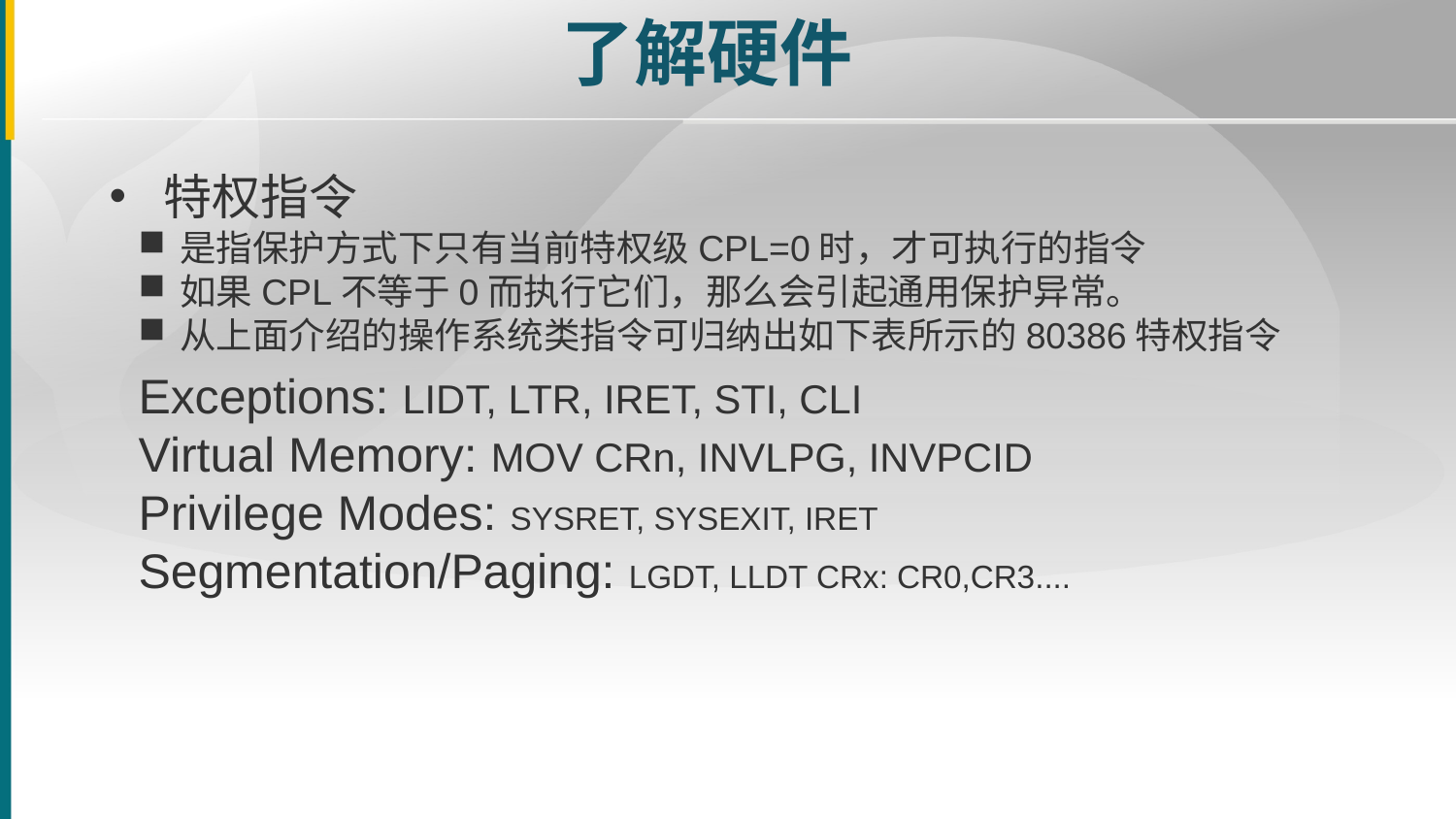

# 了解硬件
特权指令
是指保护方式下只有当前特权级CPL=0时，才可执行的指令
如果CPL不等于0而执行它们，那么会引起通用保护异常。
从上面介绍的操作系统类指令可归纳出如下表所示的80386特权指令

Exceptions: LIDT, LTR, IRET, STI, CLI
Virtual Memory: MOV CRn, INVLPG, INVPCID
Privilege Modes: SYSRET, SYSEXIT, IRET
Segmentation/Paging: LGDT, LLDT CRx: CR0,CR3....